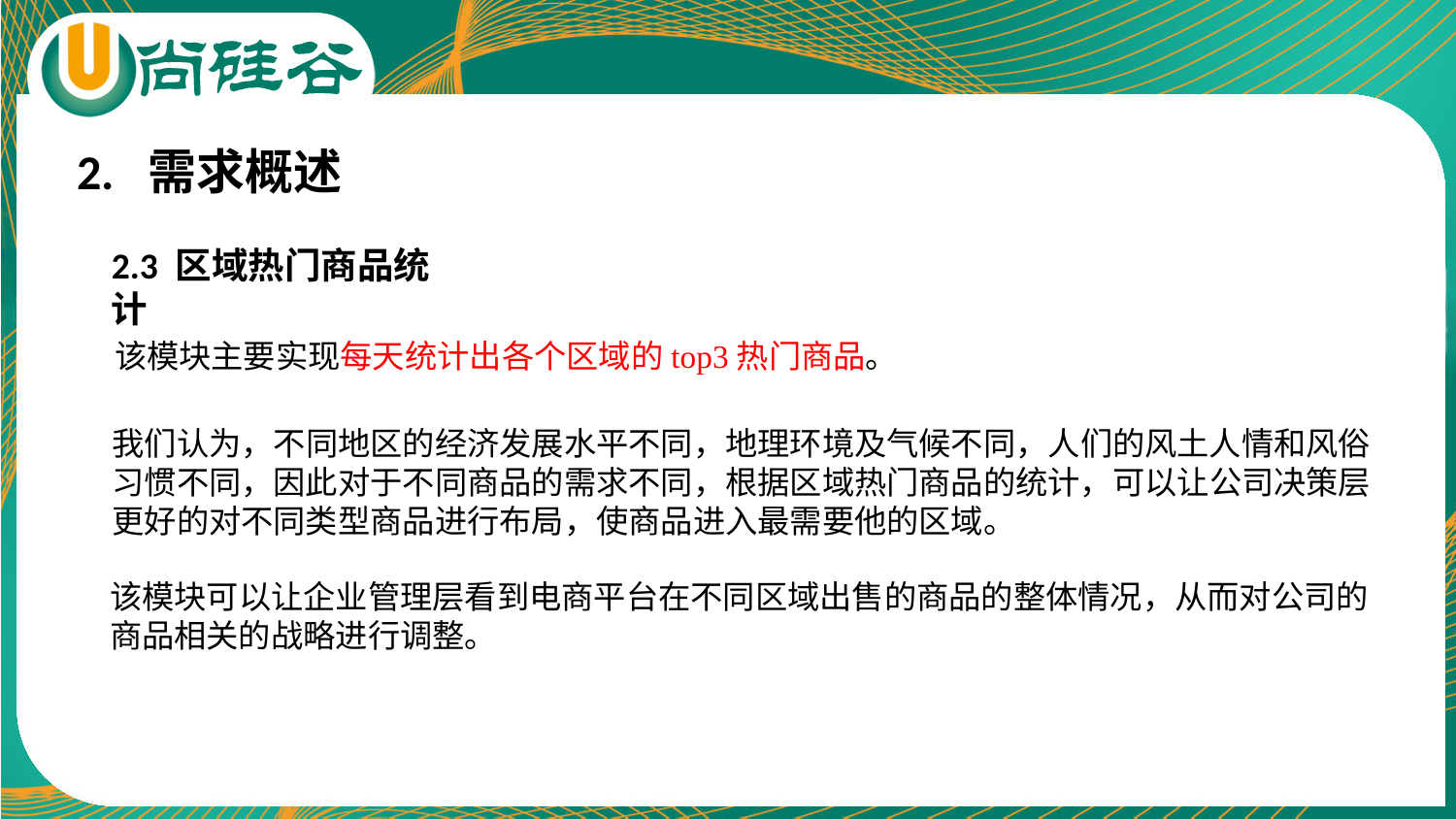

2.  需求概述
2.3 区域热门商品统计
    该模块主要实现每天统计出各个区域的top3热门商品。
我们认为，不同地区的经济发展水平不同，地理环境及气候不同，人们的风土人情和风俗习惯不同，因此对于不同商品的需求不同，根据区域热门商品的统计，可以让公司决策层更好的对不同类型商品进行布局，使商品进入最需要他的区域。
该模块可以让企业管理层看到电商平台在不同区域出售的商品的整体情况，从而对公司的商品相关的战略进行调整。